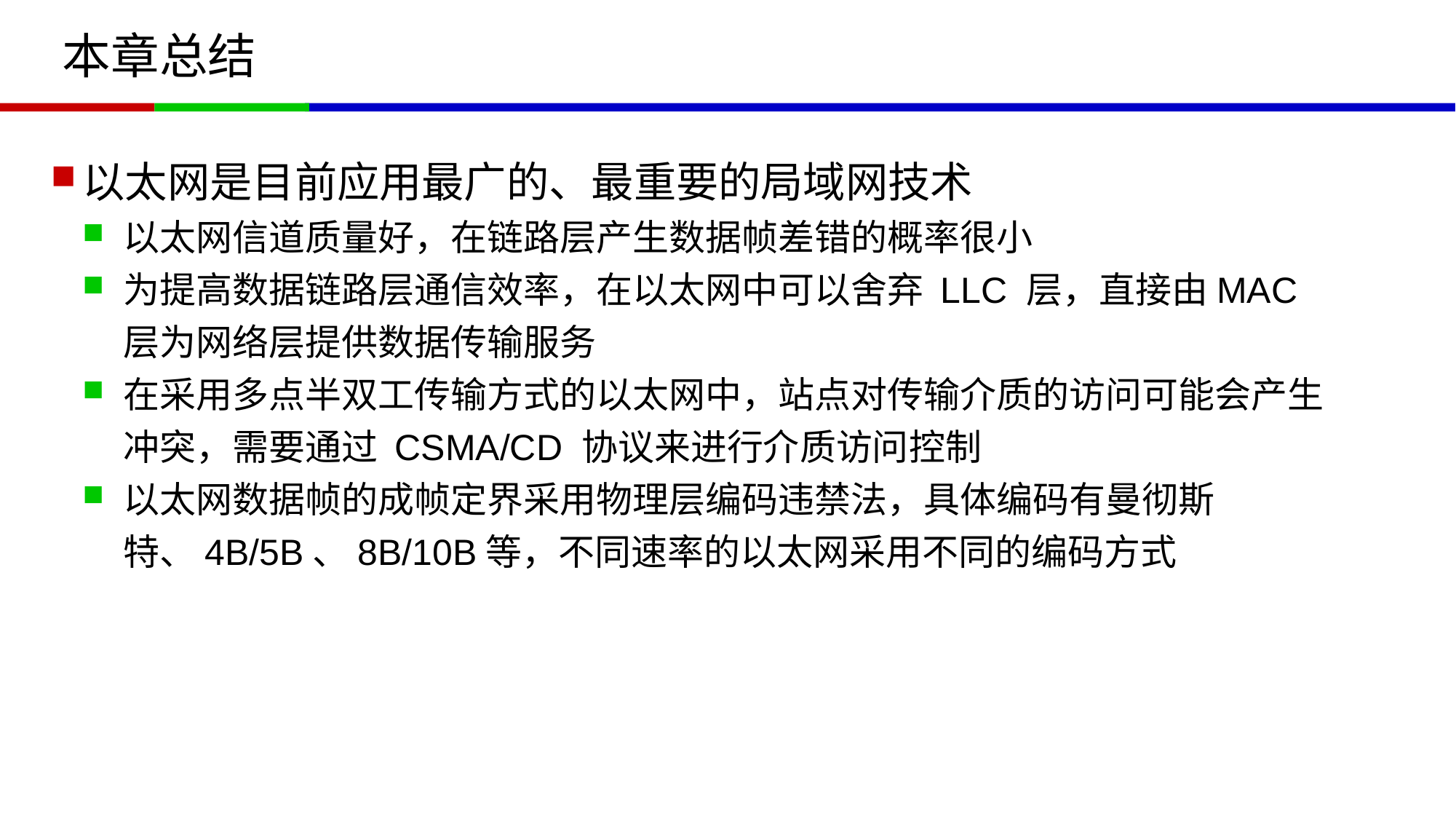

# 本章总结
以太网是目前应用最广的、最重要的局域网技术
以太网信道质量好，在链路层产生数据帧差错的概率很小
为提高数据链路层通信效率，在以太网中可以舍弃 LLC 层，直接由MAC层为网络层提供数据传输服务
在采用多点半双工传输方式的以太网中，站点对传输介质的访问可能会产生冲突，需要通过 CSMA/CD 协议来进行介质访问控制
以太网数据帧的成帧定界采用物理层编码违禁法，具体编码有曼彻斯特、4B/5B、8B/10B等，不同速率的以太网采用不同的编码方式

237